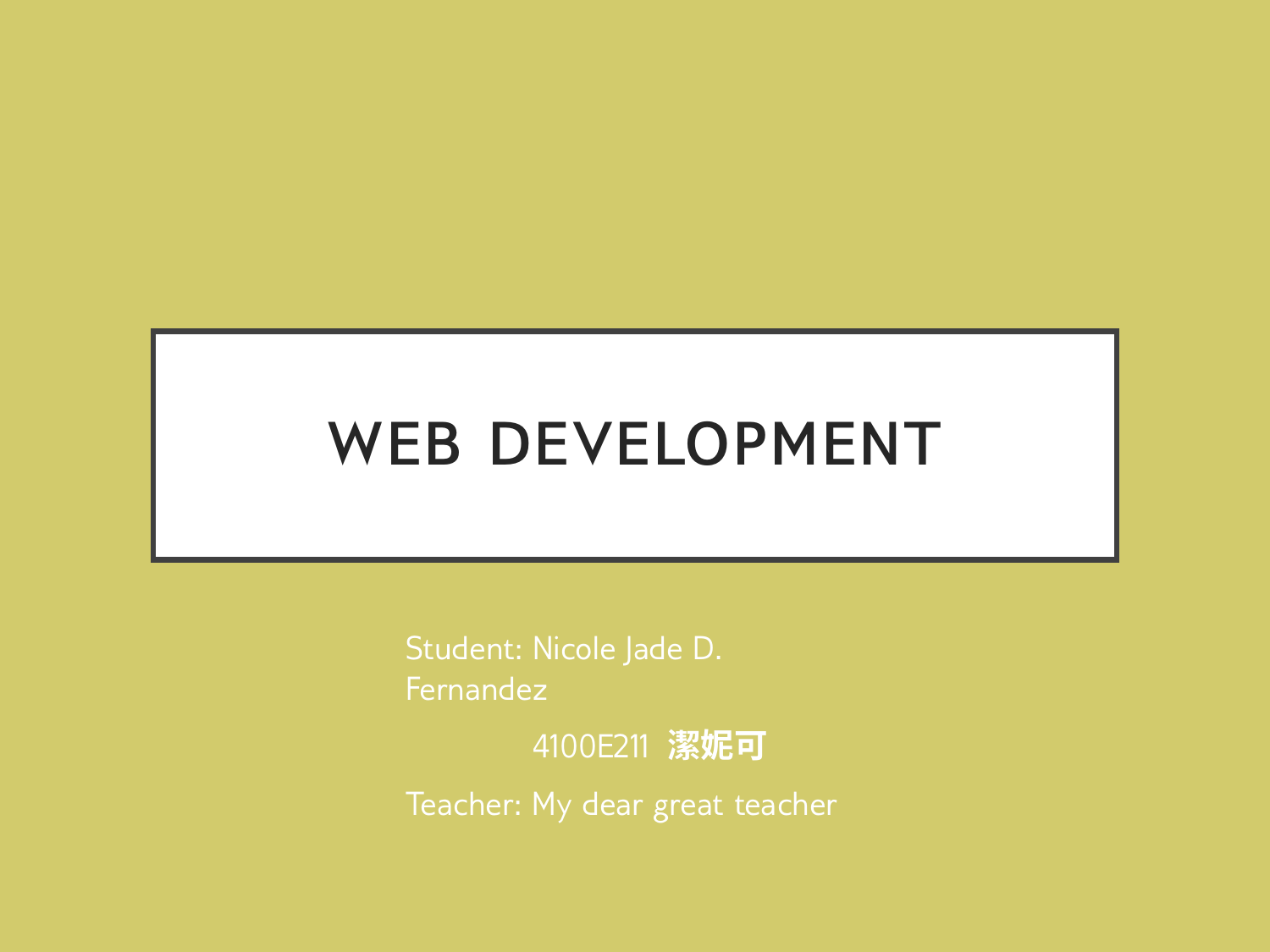

# Web development
Student: Nicole Jade D. Fernandez
 	4100E211 潔妮可
Teacher: My dear great teacher